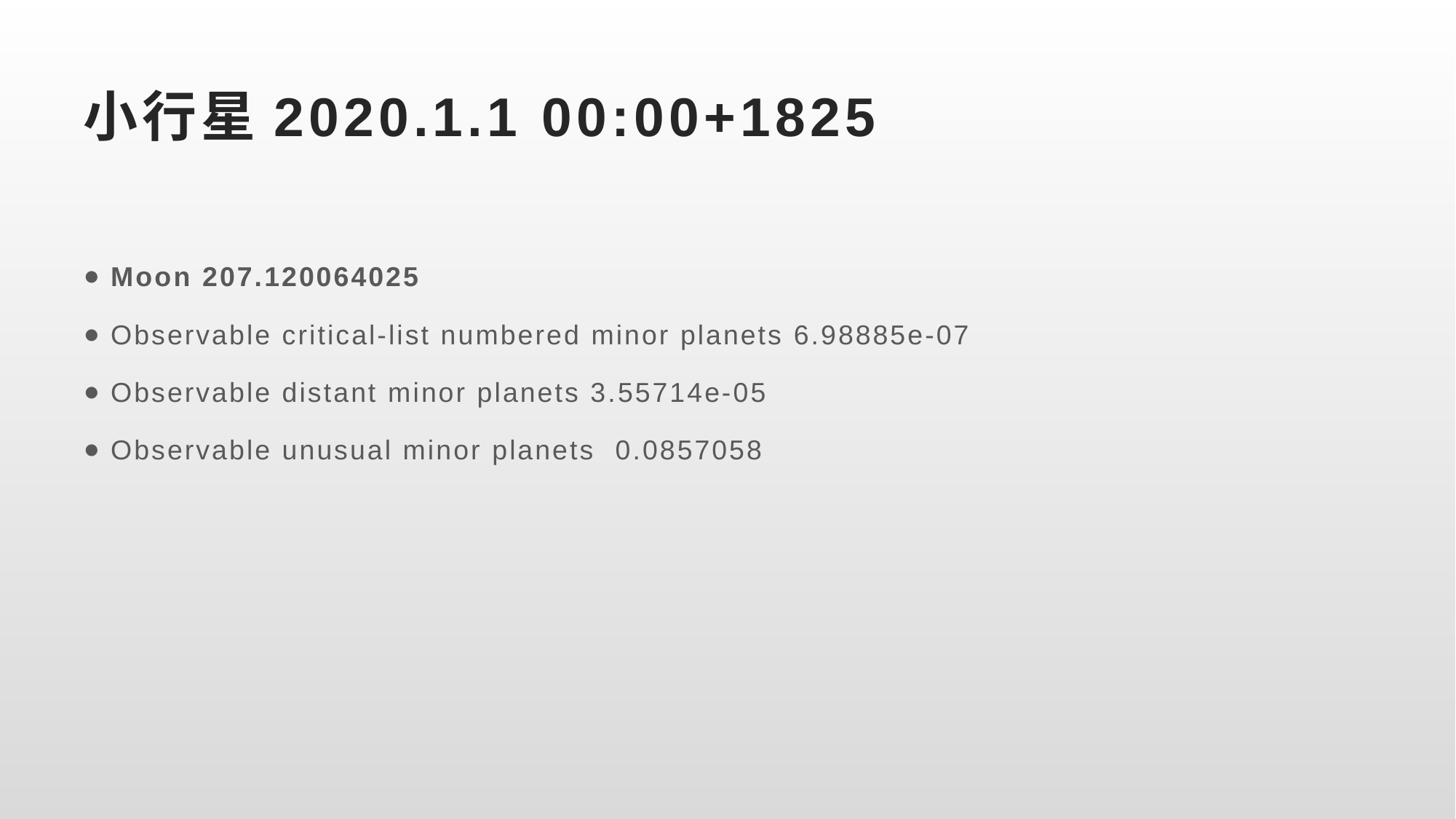

# 小行星2020.1.1 00:00+1825
Moon 207.120064025
Observable critical-list numbered minor planets 6.98885e-07
Observable distant minor planets 3.55714e-05
Observable unusual minor planets  0.0857058